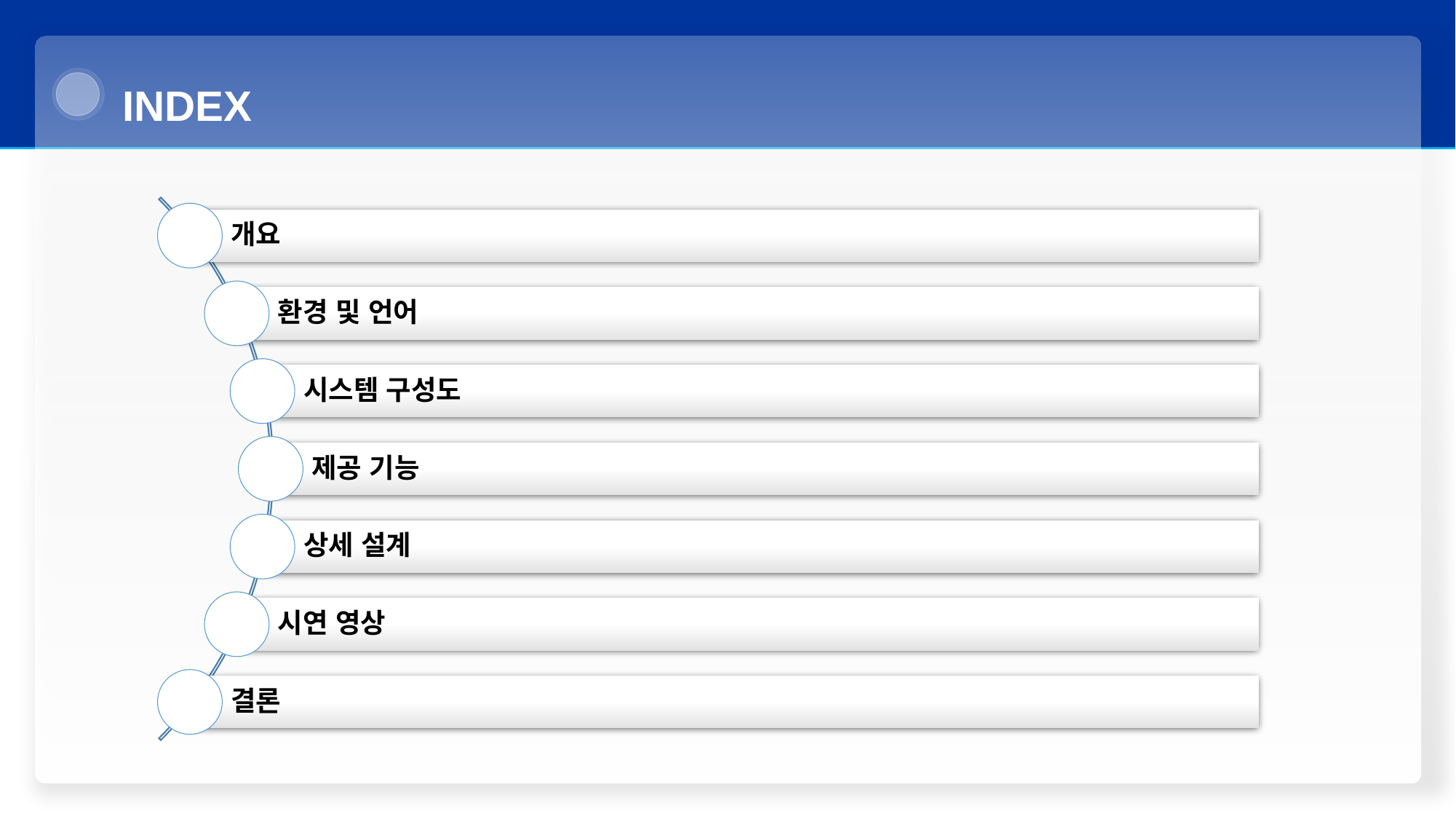

INDEX

개요
환경 및 언어
시스템 구성도
제공 기능
상세 설계
시연 영상
결론